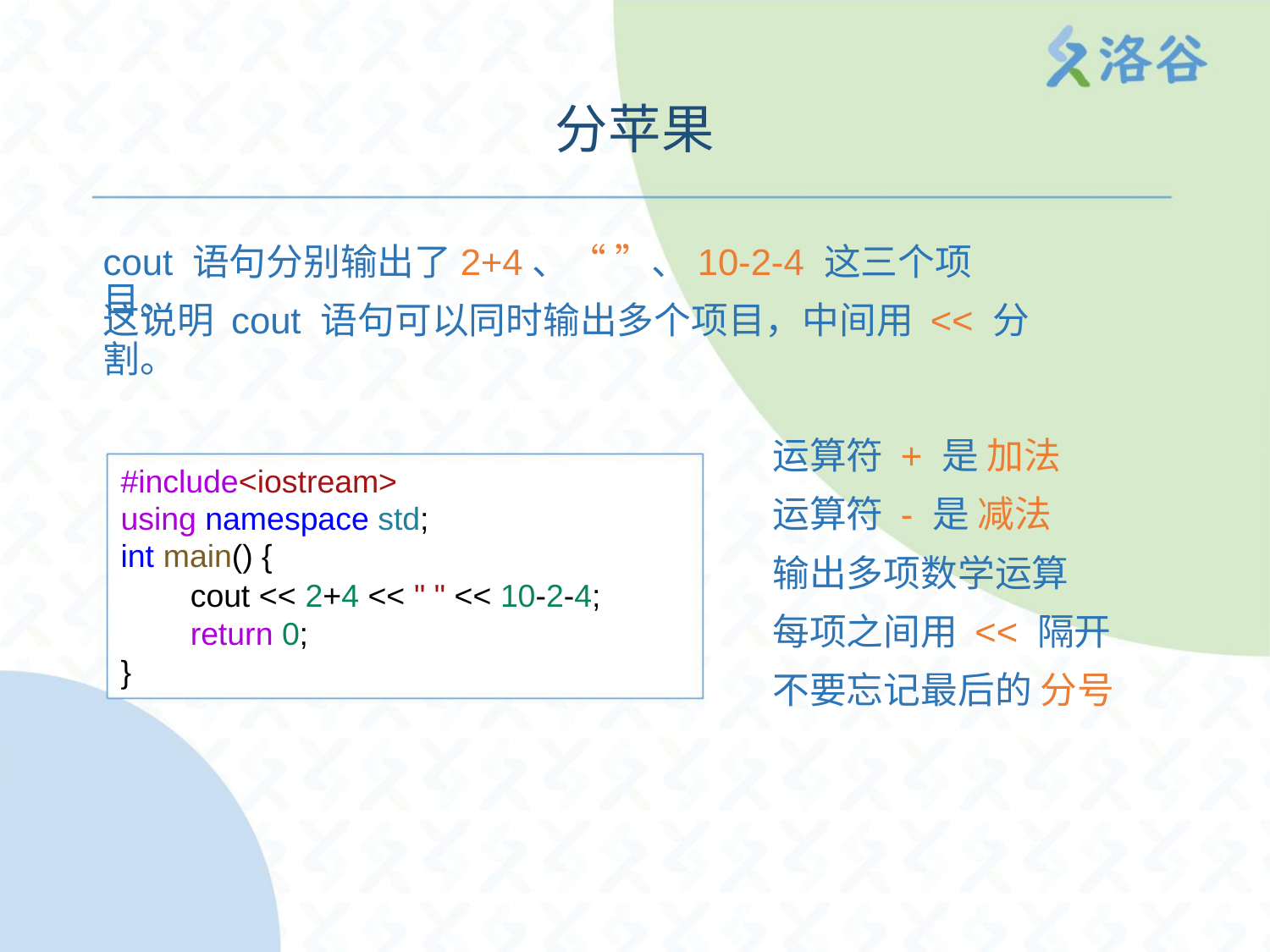

分苹果
cout 语句分别输出了2+4、“ ”、10-2-4 这三个项目。
这说明 cout 语句可以同时输出多个项目，中间用 << 分割。
运算符 + 是 加法
#include<iostream>
using namespace std;
int main() {
运算符 - 是 减法
输出多项数学运算
每项之间用 << 隔开
不要忘记最后的 分号
cout << 2+4 << " " << 10-2-4;
return 0;
}